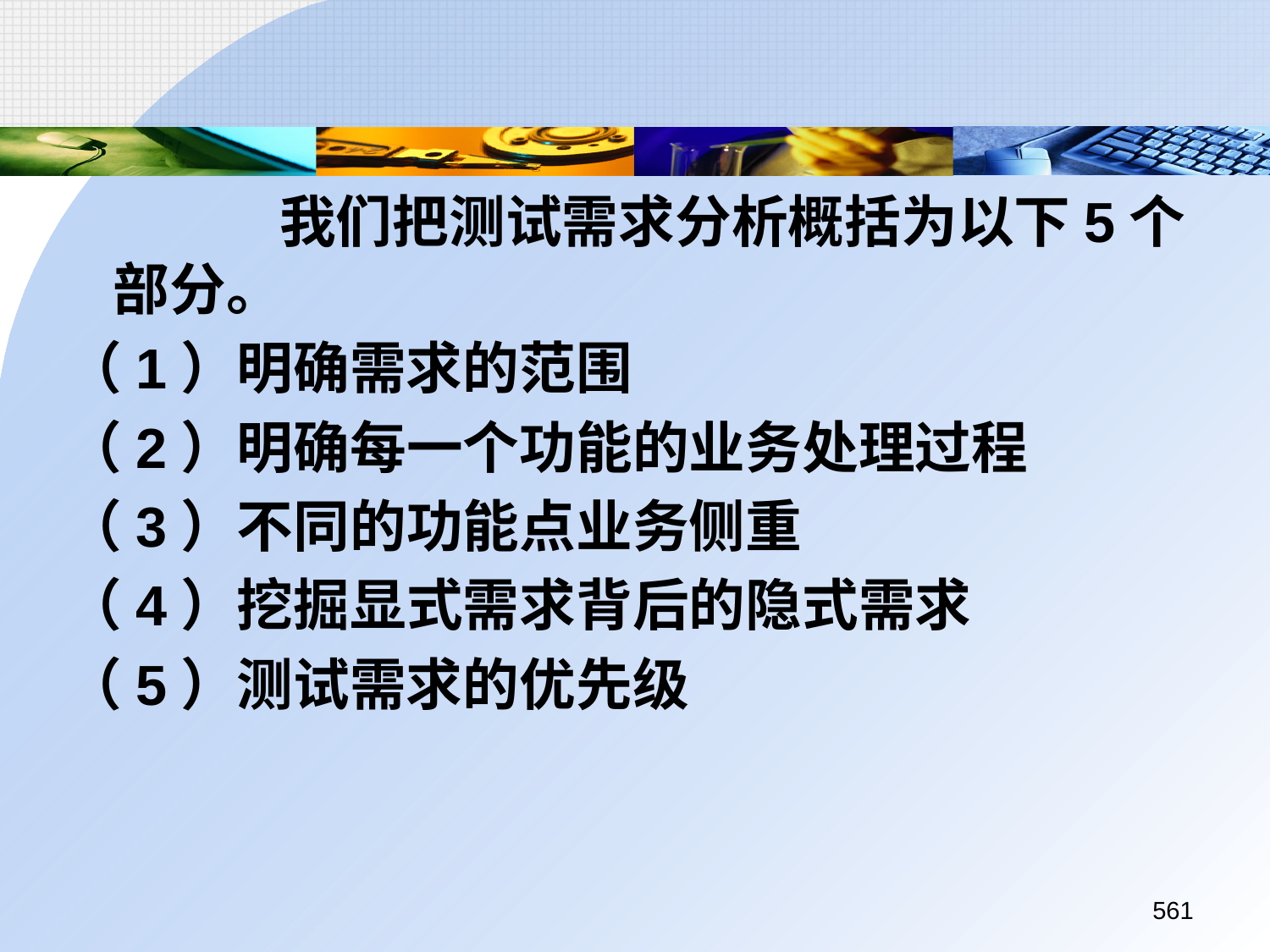

我们把测试需求分析概括为以下5个部分。
（1）明确需求的范围
（2）明确每一个功能的业务处理过程
（3）不同的功能点业务侧重
（4）挖掘显式需求背后的隐式需求
（5）测试需求的优先级

561